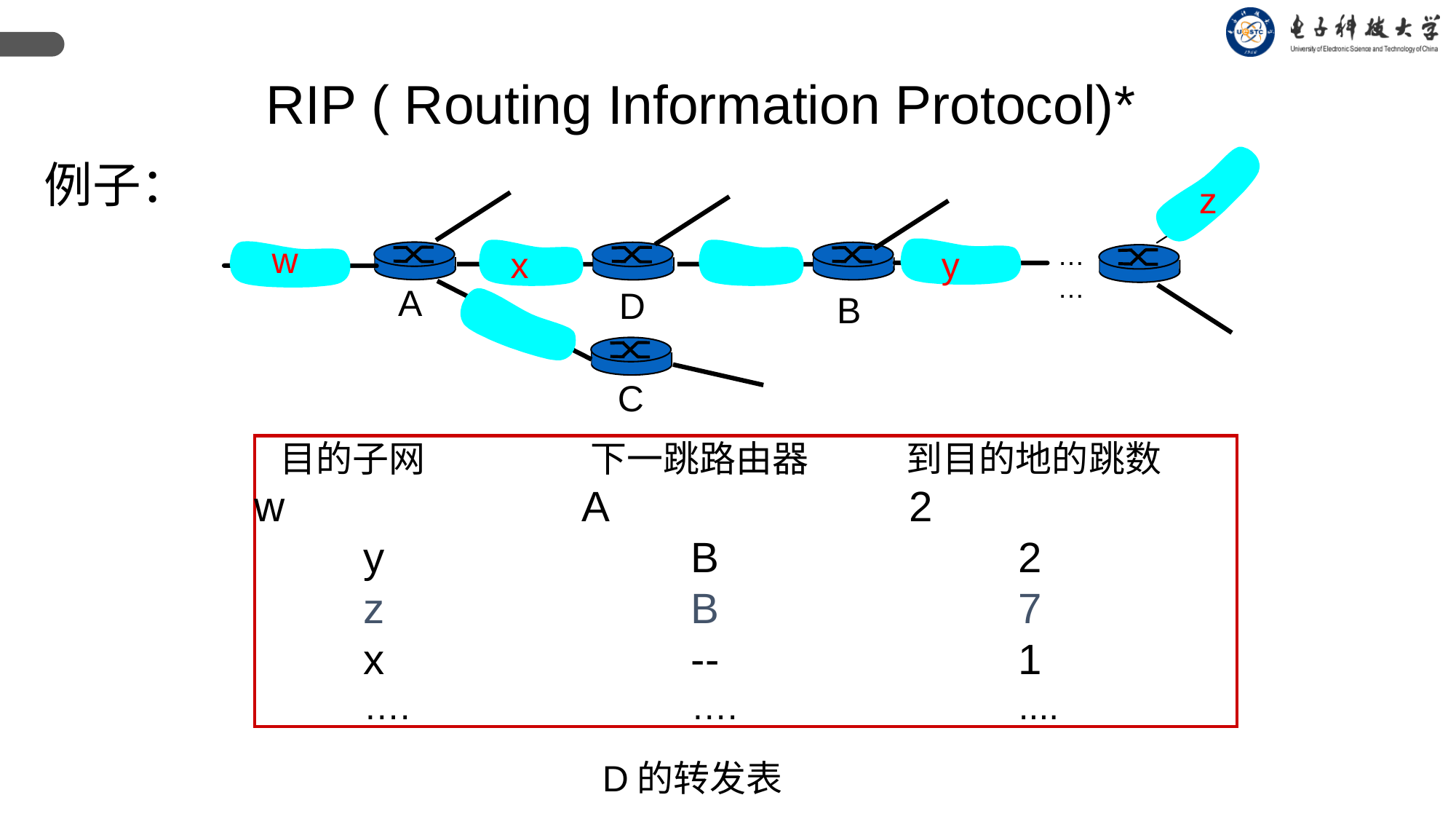

RIP ( Routing Information Protocol)*

z

w
……
x
y

A
D

B

C
例子：
  目的子网        	 下一跳路由器            到目的地的跳数	w			A			2
	y			B			2
 	z			B			7
	x			--			1
	….			….			....
D的转发表